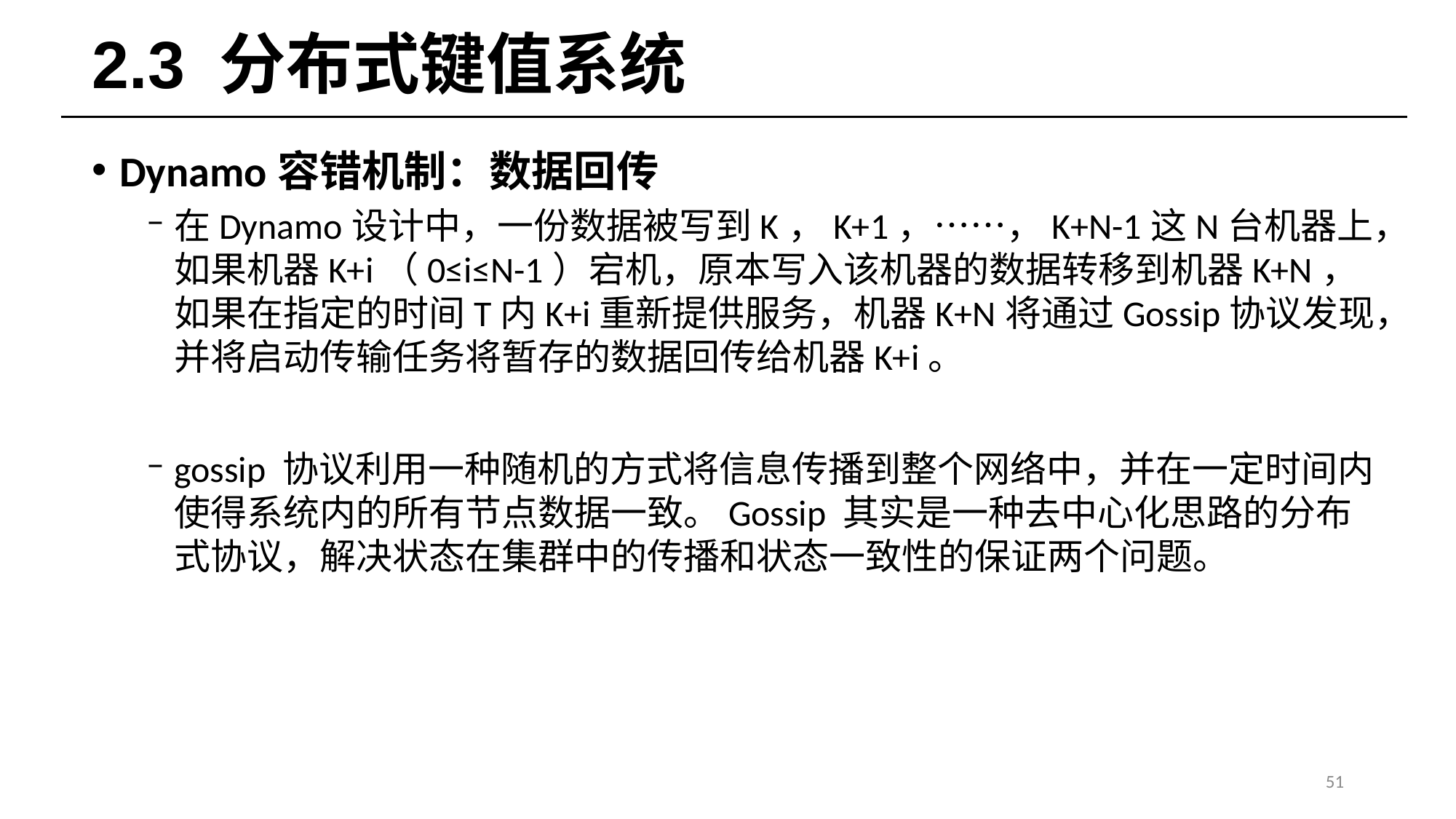

# 2.3 分布式键值系统
Dynamo容错机制：数据回传
在Dynamo设计中，一份数据被写到K，K+1，……，K+N-1这N台机器上，如果机器K+i（0≤i≤N-1）宕机，原本写入该机器的数据转移到机器K+N，如果在指定的时间T内K+i重新提供服务，机器K+N将通过Gossip协议发现，并将启动传输任务将暂存的数据回传给机器K+i。

gossip 协议利用一种随机的方式将信息传播到整个网络中，并在一定时间内使得系统内的所有节点数据一致。Gossip 其实是一种去中心化思路的分布式协议，解决状态在集群中的传播和状态一致性的保证两个问题。
51